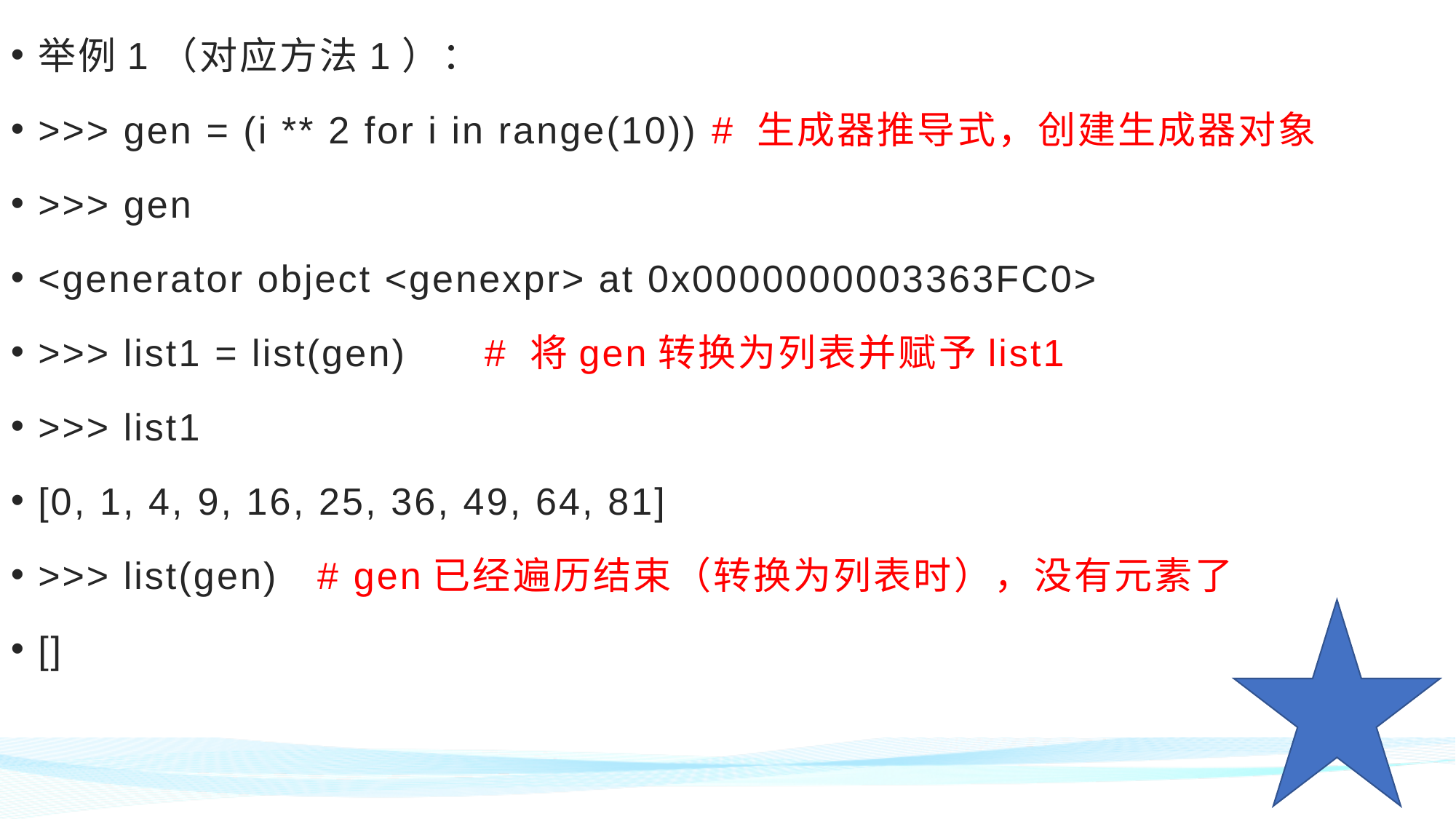

举例1（对应方法1）：
>>> gen = (i ** 2 for i in range(10)) # 生成器推导式，创建生成器对象
>>> gen
<generator object <genexpr> at 0x0000000003363FC0>
>>> list1 = list(gen)      # 将gen转换为列表并赋予list1
>>> list1
[0, 1, 4, 9, 16, 25, 36, 49, 64, 81]
>>> list(gen)   # gen已经遍历结束（转换为列表时），没有元素了
[]

53